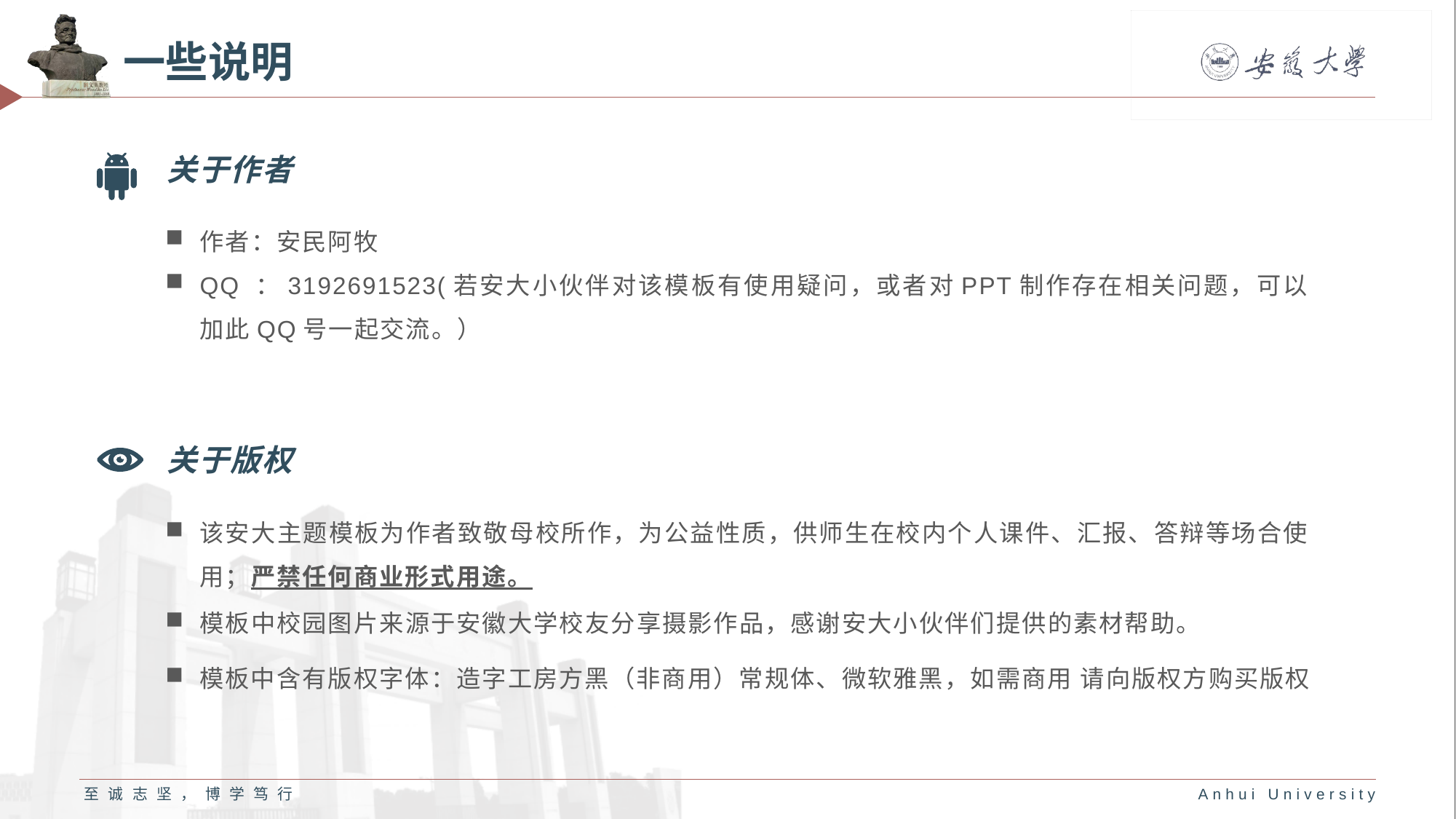

# 一些说明
关于作者
作者：安民阿牧
QQ ：3192691523(若安大小伙伴对该模板有使用疑问，或者对PPT制作存在相关问题，可以加此QQ号一起交流。）

关于版权

该安大主题模板为作者致敬母校所作，为公益性质，供师生在校内个人课件、汇报、答辩等场合使用；严禁任何商业形式用途。

模板中校园图片来源于安徽大学校友分享摄影作品，感谢安大小伙伴们提供的素材帮助。

模板中含有版权字体：造字工房方黑（非商用）常规体、微软雅黑，如需商用 请向版权方购买版权